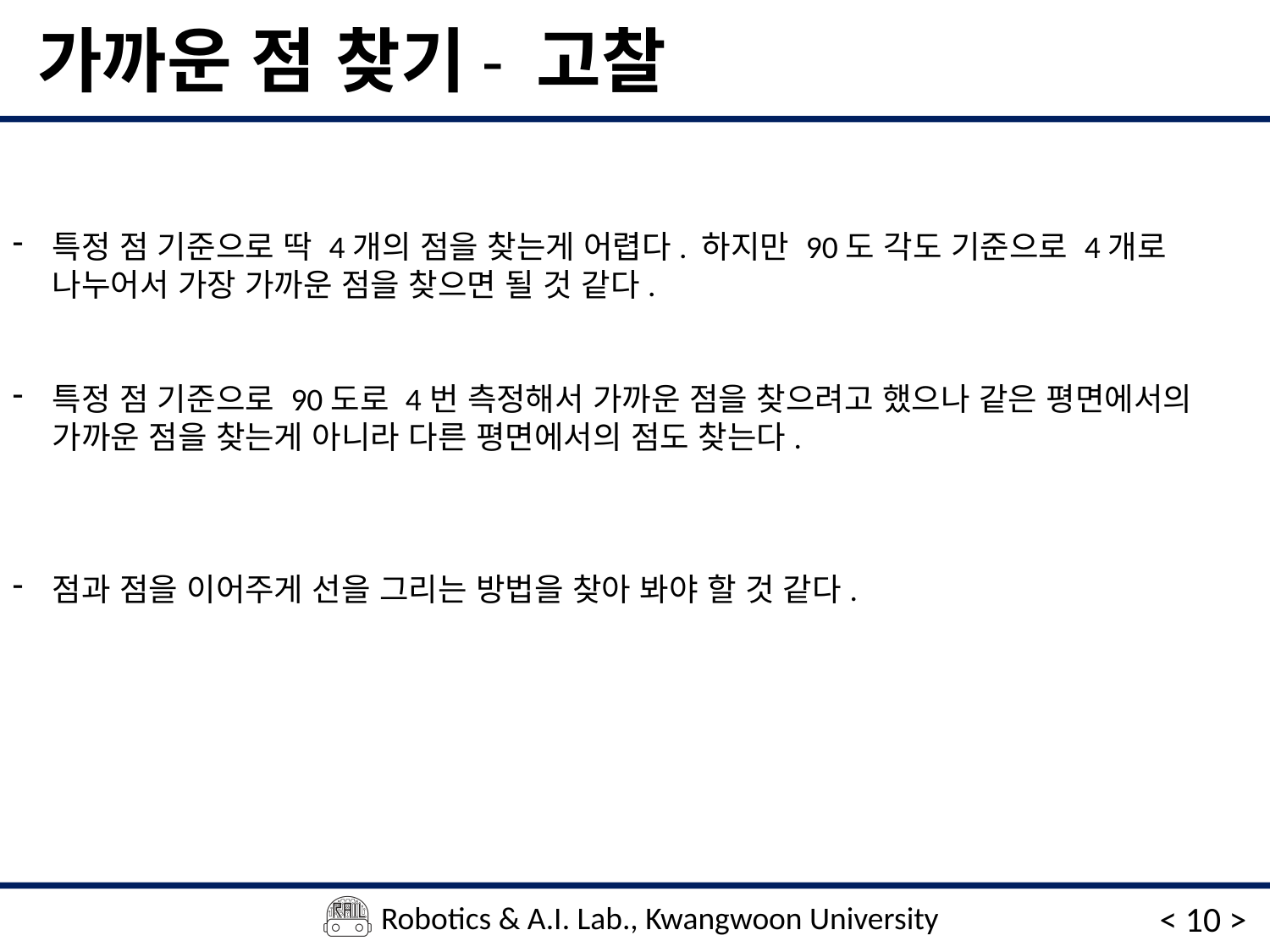

# 가까운 점 찾기- 고찰

특정 점 기준으로 딱 4개의 점을 찾는게 어렵다. 하지만 90도 각도 기준으로 4개로 나누어서 가장 가까운 점을 찾으면 될 것 같다.

특정 점 기준으로 90도로 4번 측정해서 가까운 점을 찾으려고 했으나 같은 평면에서의 가까운 점을 찾는게 아니라 다른 평면에서의 점도 찾는다.

점과 점을 이어주게 선을 그리는 방법을 찾아 봐야 할 것 같다.

< 10 >
Robotics & A.I. Lab., Kwangwoon University